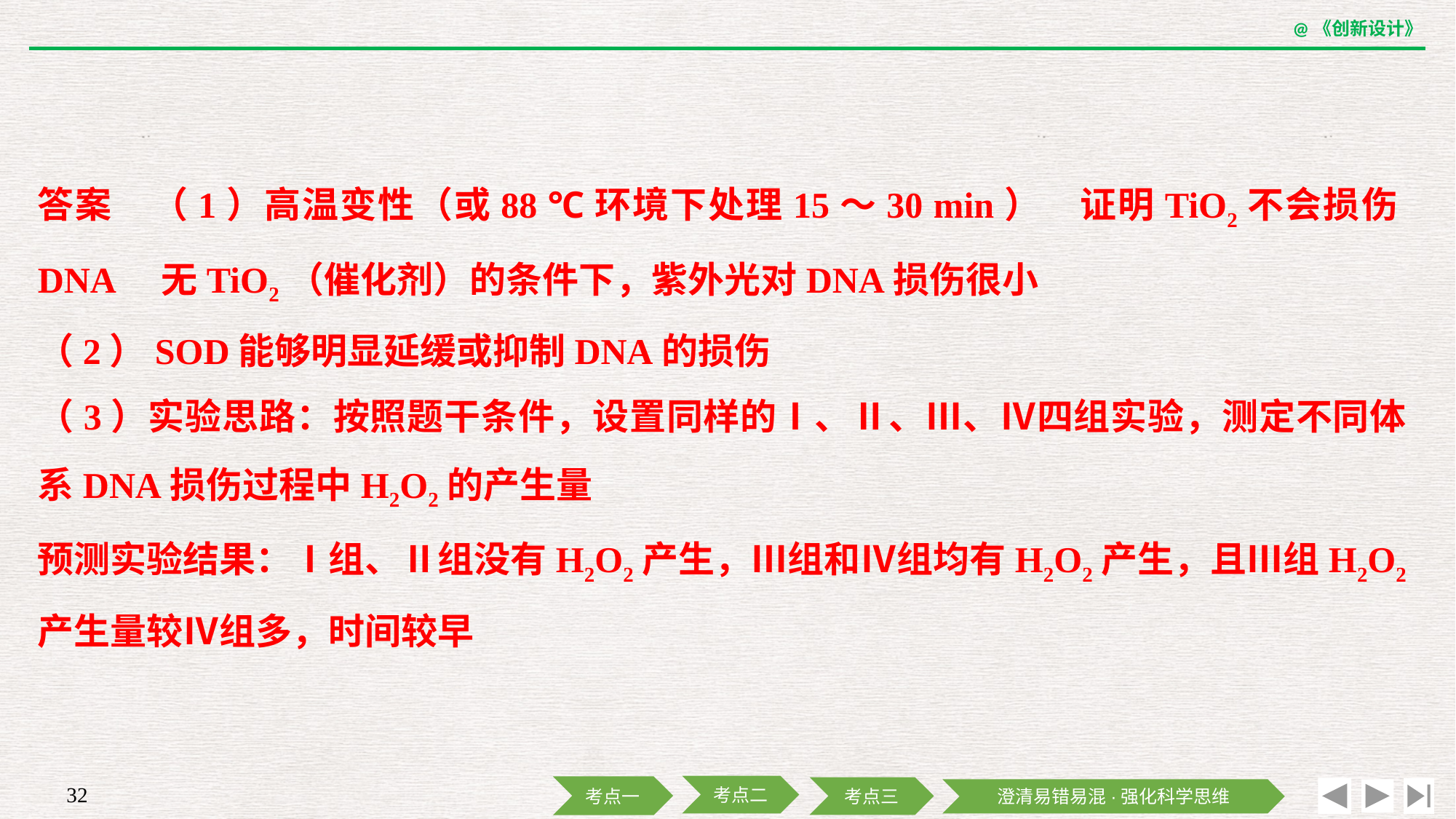

答案　（1）高温变性（或88 ℃环境下处理15～30 min）　证明TiO2不会损伤DNA　无TiO2（催化剂）的条件下，紫外光对DNA损伤很小
（2）SOD能够明显延缓或抑制DNA的损伤
（3）实验思路：按照题干条件，设置同样的Ⅰ、Ⅱ、Ⅲ、Ⅳ四组实验，测定不同体系DNA损伤过程中H2O2的产生量
预测实验结果：Ⅰ组、Ⅱ组没有H2O2产生，Ⅲ组和Ⅳ组均有H2O2产生，且Ⅲ组H2O2产生量较Ⅳ组多，时间较早